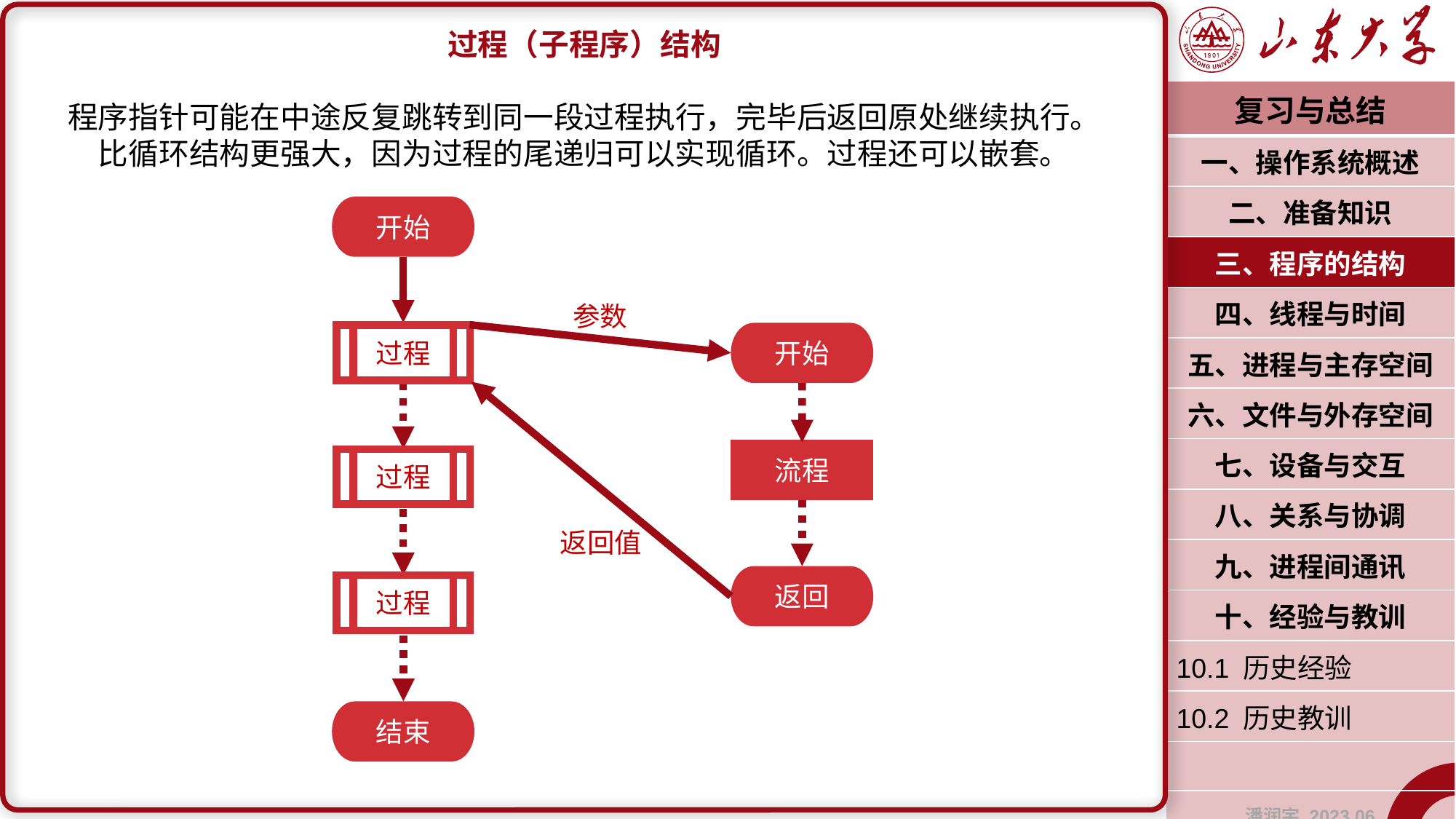

过程（子程序）结构

程序指针可能在中途反复跳转到同一段过程执行，完毕后返回原处继续执行。
比循环结构更强大，因为过程的尾递归可以实现循环。过程还可以嵌套。
| 复习与总结 |
| --- |
| 一、操作系统概述 |
| 二、准备知识 |
| 三、程序的结构 |
| 四、线程与时间 |
| 五、进程与主存空间 |
| 六、文件与外存空间 |
| 七、设备与交互 |
| 八、关系与协调 |
| 九、进程间通讯 |
| 十、经验与教训 |
| 10.1 历史经验 |
| 10.2 历史教训 |
|  |
| 潘润宇 2023.06 |
开始
参数
开始
过程
流程
过程
返回值
返回
过程
结束